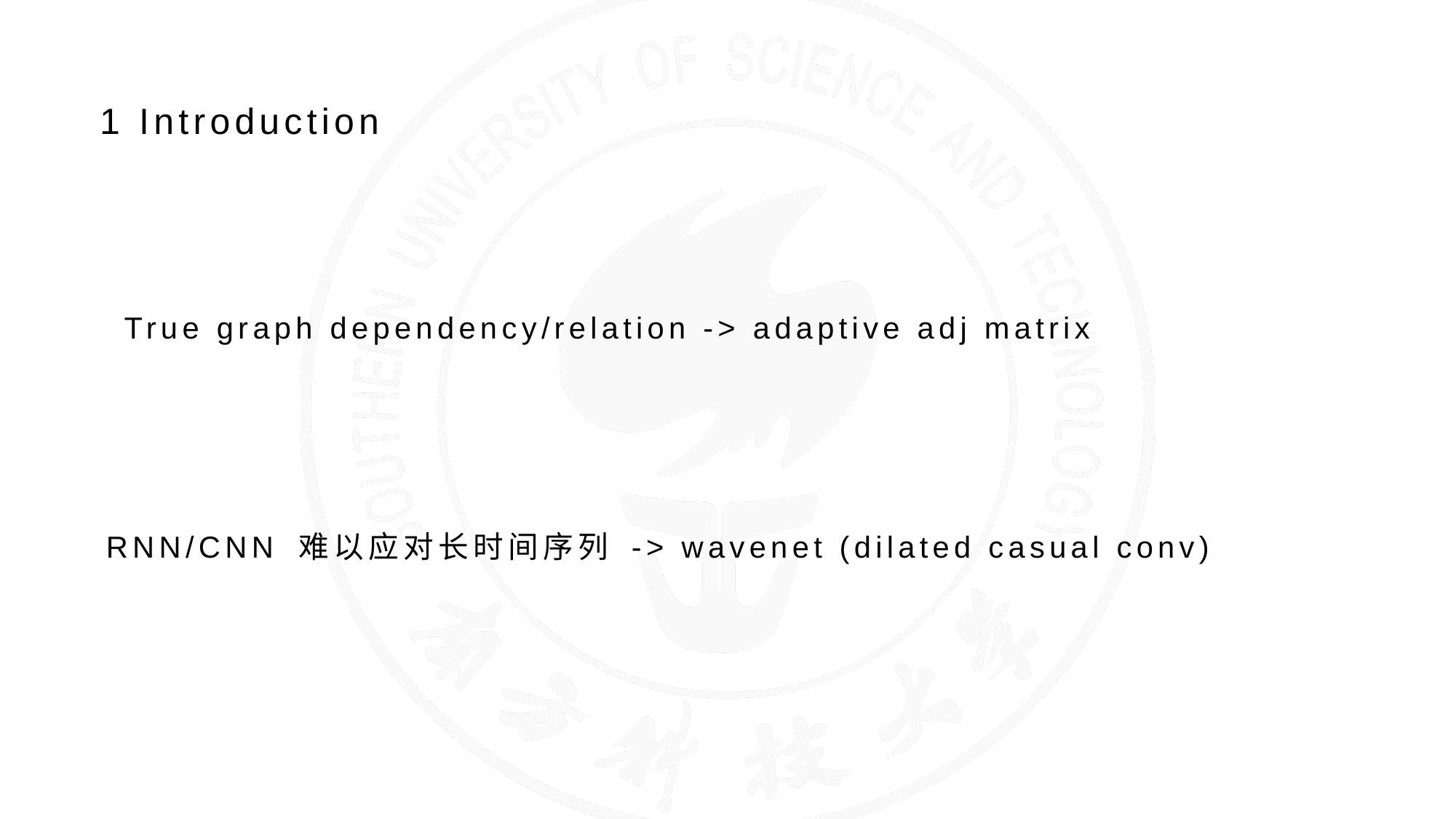

1 Introduction
True graph dependency/relation -> adaptive adj matrix
RNN/CNN 难以应对长时间序列 -> wavenet (dilated casual conv)